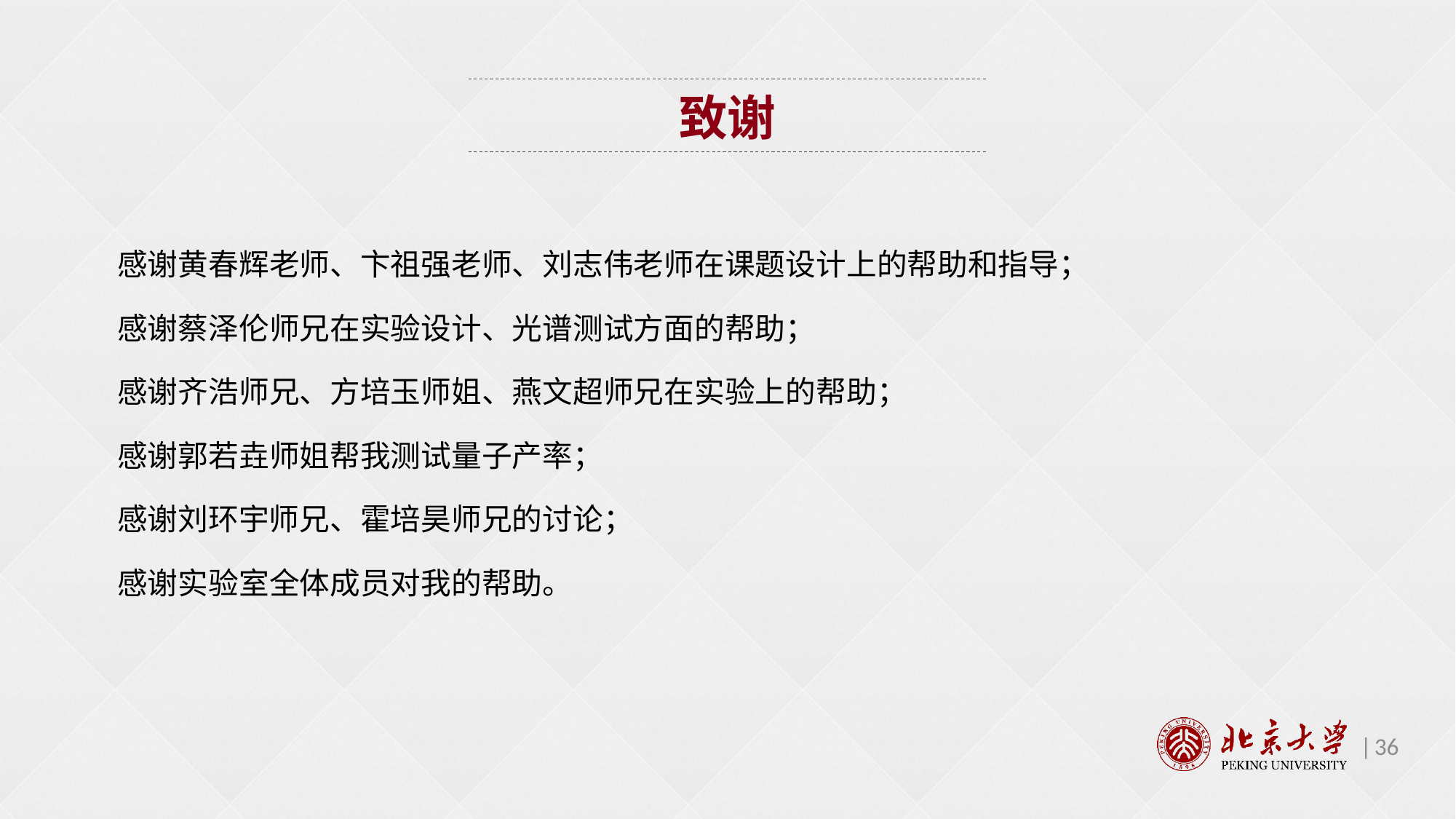

致谢
感谢黄春辉老师、卞祖强老师、刘志伟老师在课题设计上的帮助和指导；
感谢蔡泽伦师兄在实验设计、光谱测试方面的帮助；
感谢齐浩师兄、方培玉师姐、燕文超师兄在实验上的帮助；
感谢郭若垚师姐帮我测试量子产率；
感谢刘环宇师兄、霍培昊师兄的讨论；
感谢实验室全体成员对我的帮助。
36